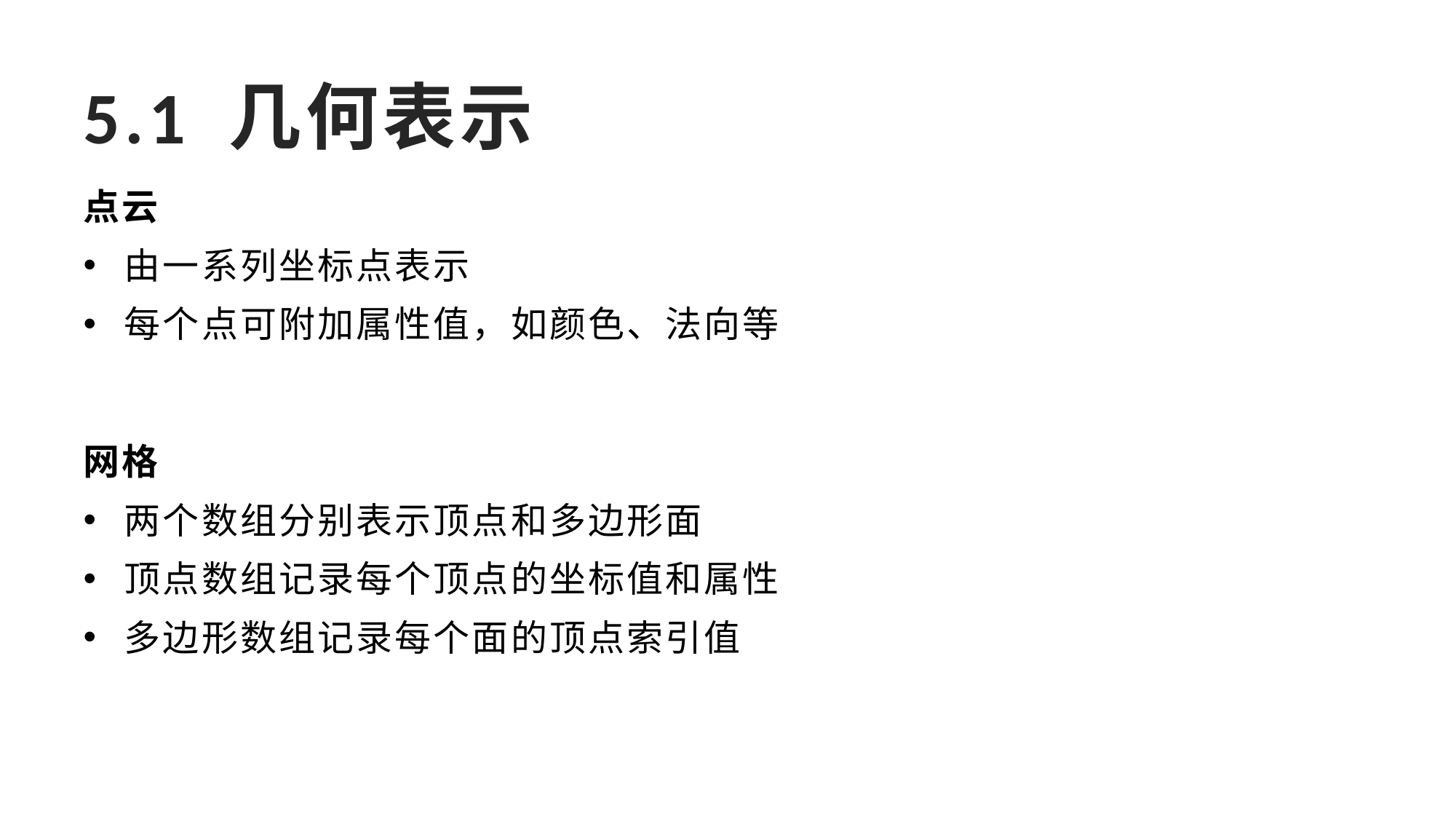

# 5.1 几何表示
点云
由一系列坐标点表示
每个点可附加属性值，如颜色、法向等

网格
两个数组分别表示顶点和多边形面
顶点数组记录每个顶点的坐标值和属性
多边形数组记录每个面的顶点索引值